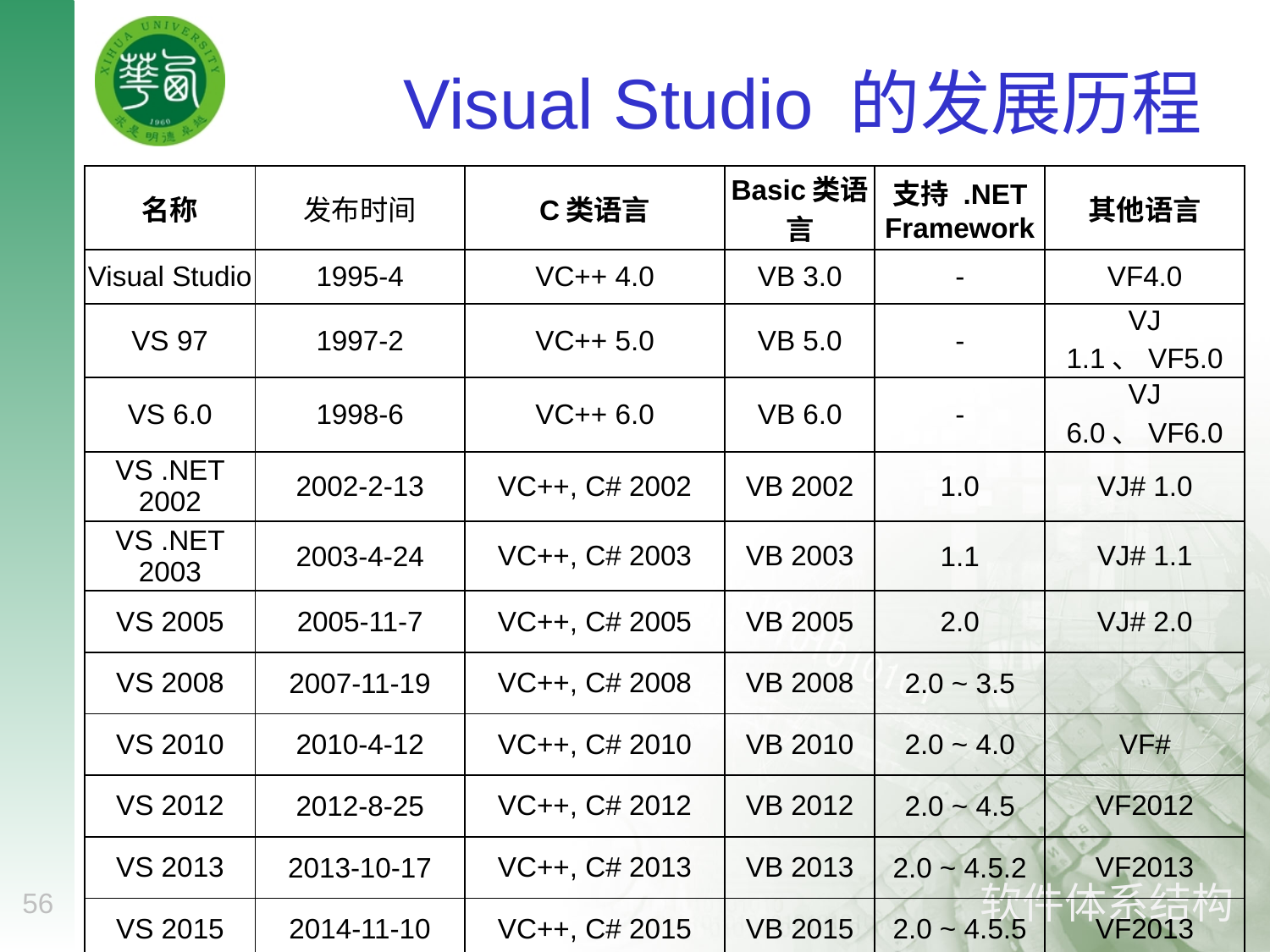

# Visual Studio 的发展历程
| 名称 | 发布时间 | C类语言 | Basic类语言 | 支持 .NET Framework | 其他语言 |
| --- | --- | --- | --- | --- | --- |
| Visual Studio | 1995-4 | VC++ 4.0 | VB 3.0 | - | VF4.0 |
| VS 97 | 1997-2 | VC++ 5.0 | VB 5.0 | - | VJ 1.1、VF5.0 |
| VS 6.0 | 1998-6 | VC++ 6.0 | VB 6.0 | - | VJ 6.0、VF6.0 |
| VS .NET 2002 | 2002-2-13 | VC++, C# 2002 | VB 2002 | 1.0 | VJ# 1.0 |
| VS .NET 2003 | 2003-4-24 | VC++, C# 2003 | VB 2003 | 1.1 | VJ# 1.1 |
| VS 2005 | 2005-11-7 | VC++, C# 2005 | VB 2005 | 2.0 | VJ# 2.0 |
| VS 2008 | 2007-11-19 | VC++, C# 2008 | VB 2008 | 2.0 ~ 3.5 |  |
| VS 2010 | 2010-4-12 | VC++, C# 2010 | VB 2010 | 2.0 ~ 4.0 | VF# |
| VS 2012 | 2012-8-25 | VC++, C# 2012 | VB 2012 | 2.0 ~ 4.5 | VF2012 |
| VS 2013 | 2013-10-17 | VC++, C# 2013 | VB 2013 | 2.0 ~ 4.5.2 | VF2013 |
| VS 2015 | 2014-11-10 | VC++, C# 2015 | VB 2015 | 2.0 ~ 4.5.5 | VF2013 |
56